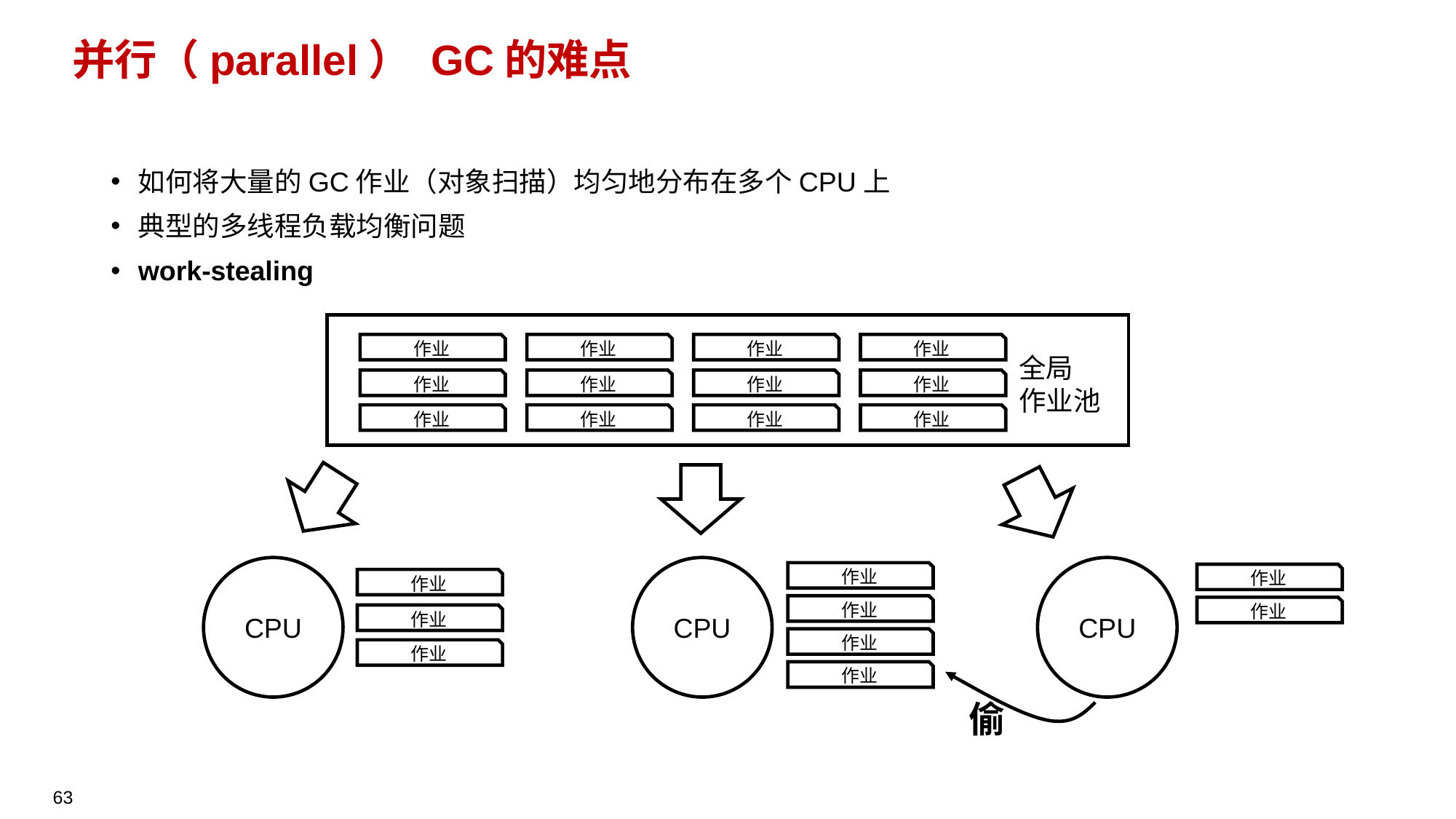

# 并行（parallel） GC的难点
如何将大量的GC作业（对象扫描）均匀地分布在多个CPU上
典型的多线程负载均衡问题
work-stealing

作业
作业
作业
作业
全局
作业池
作业
作业
作业
作业
作业
作业
作业
作业

CPU
CPU
CPU
作业
作业
作业
作业
作业
作业
作业
作业
作业

偷